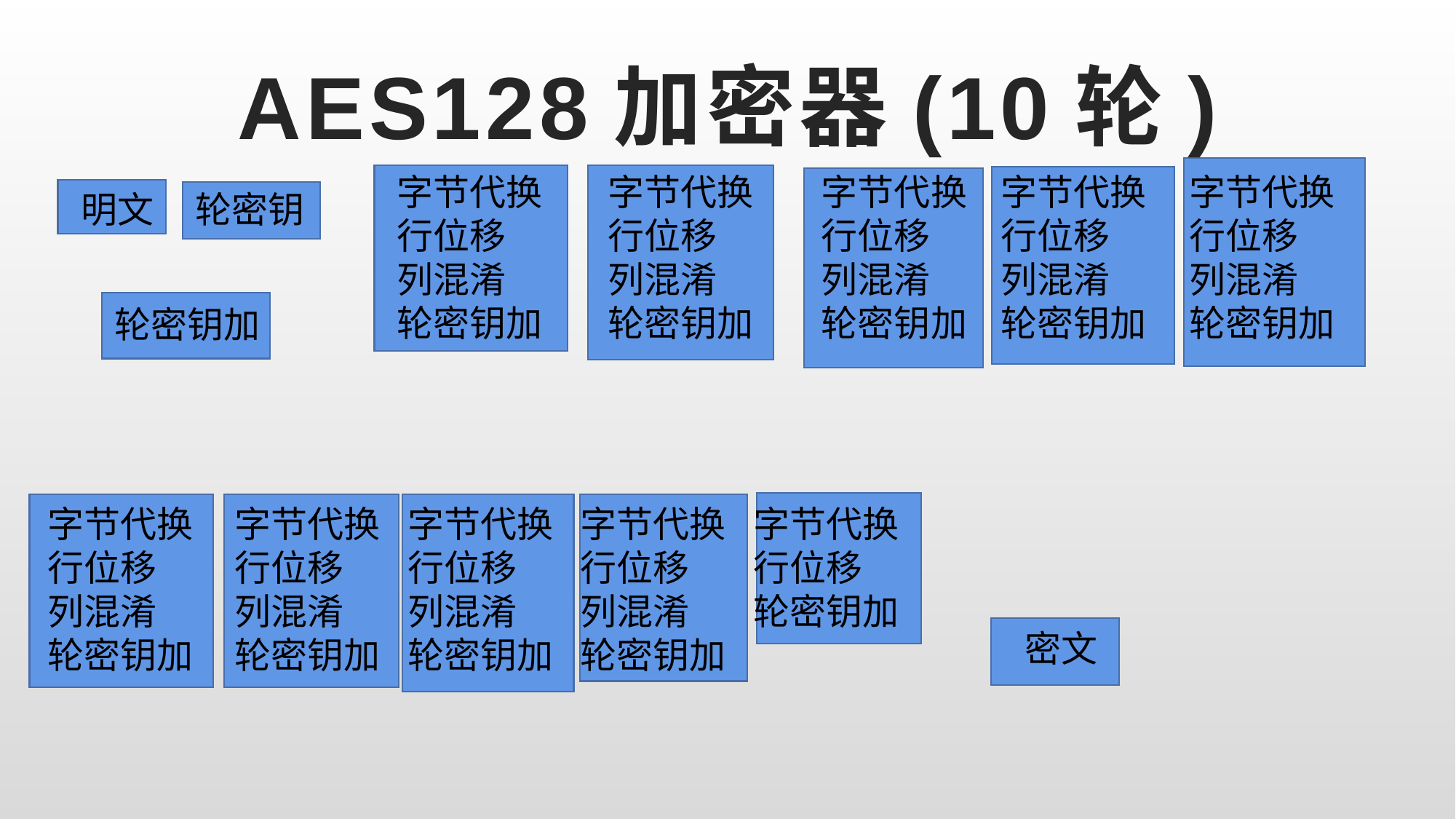

# AES128加密器(10轮)

字节代换
行位移
列混淆
轮密钥加
字节代换
行位移
列混淆
轮密钥加
字节代换
行位移
列混淆
轮密钥加
字节代换
行位移
列混淆
轮密钥加
字节代换
行位移
列混淆
轮密钥加

明文
轮密钥

轮密钥加

字节代换
行位移
列混淆
轮密钥加
字节代换
行位移
列混淆
轮密钥加
字节代换
行位移
列混淆
轮密钥加
字节代换
行位移
列混淆
轮密钥加
字节代换
行位移
轮密钥加

密文